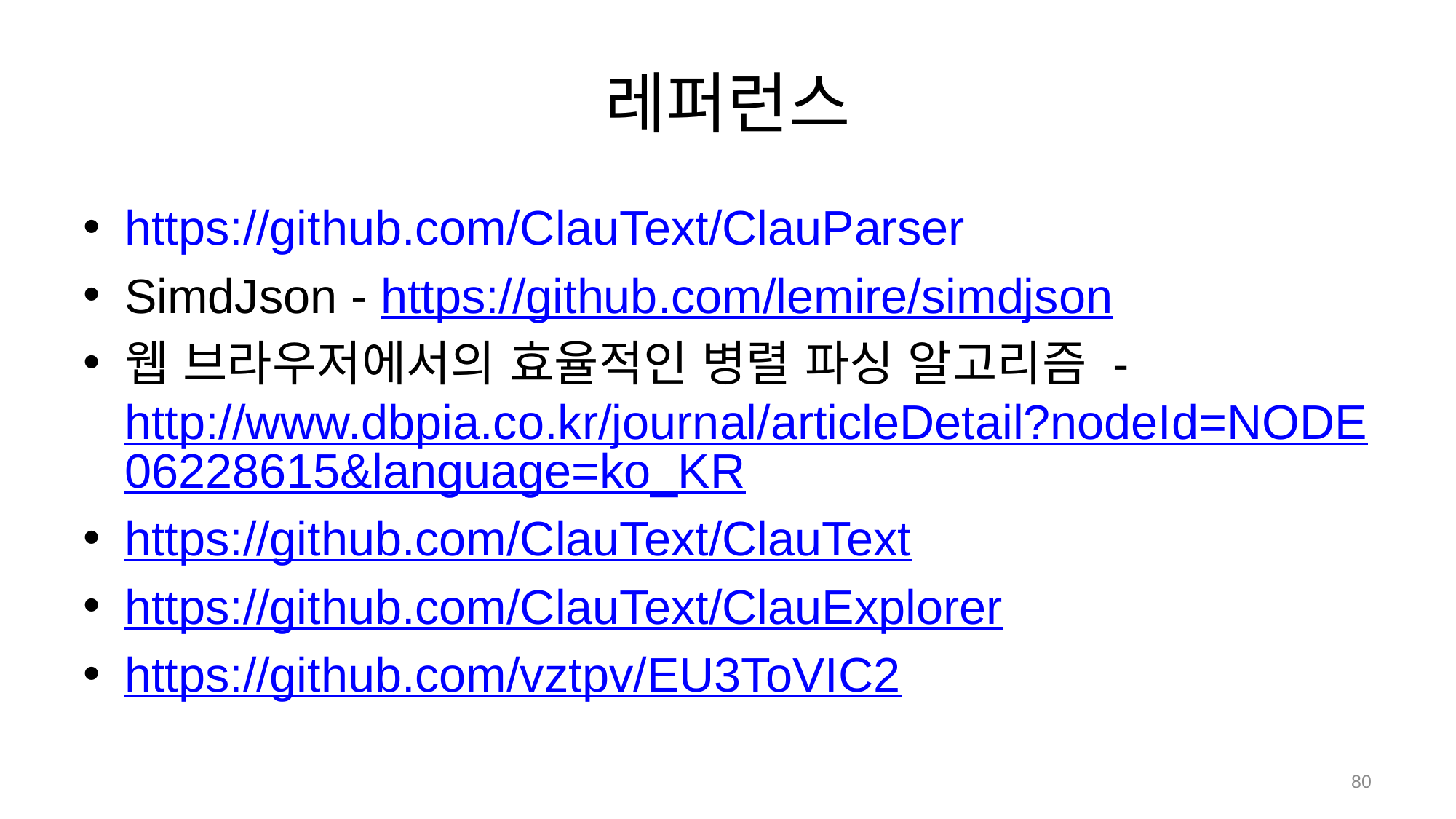

# 레퍼런스
https://github.com/ClauText/ClauParser
SimdJson - https://github.com/lemire/simdjson
웹 브라우저에서의 효율적인 병렬 파싱 알고리즘 - http://www.dbpia.co.kr/journal/articleDetail?nodeId=NODE06228615&language=ko_KR
https://github.com/ClauText/ClauText
https://github.com/ClauText/ClauExplorer
https://github.com/vztpv/EU3ToVIC2

80